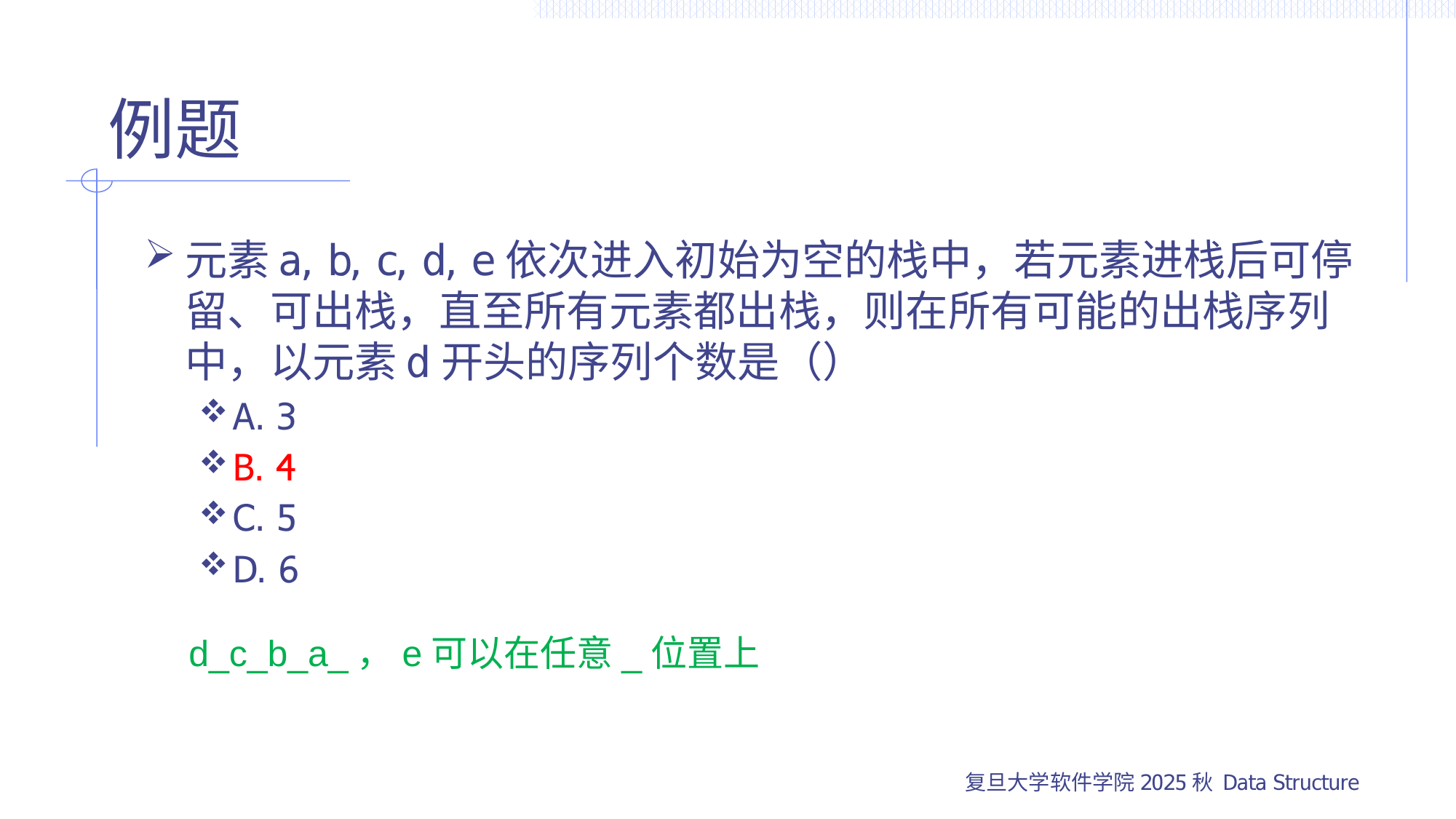

# 例题
元素a, b, c, d, e依次进入初始为空的栈中，若元素进栈后可停留、可出栈，直至所有元素都出栈，则在所有可能的出栈序列中，以元素d开头的序列个数是（）
A. 3
B. 4
C. 5
D. 6
d_c_b_a_，e可以在任意_位置上